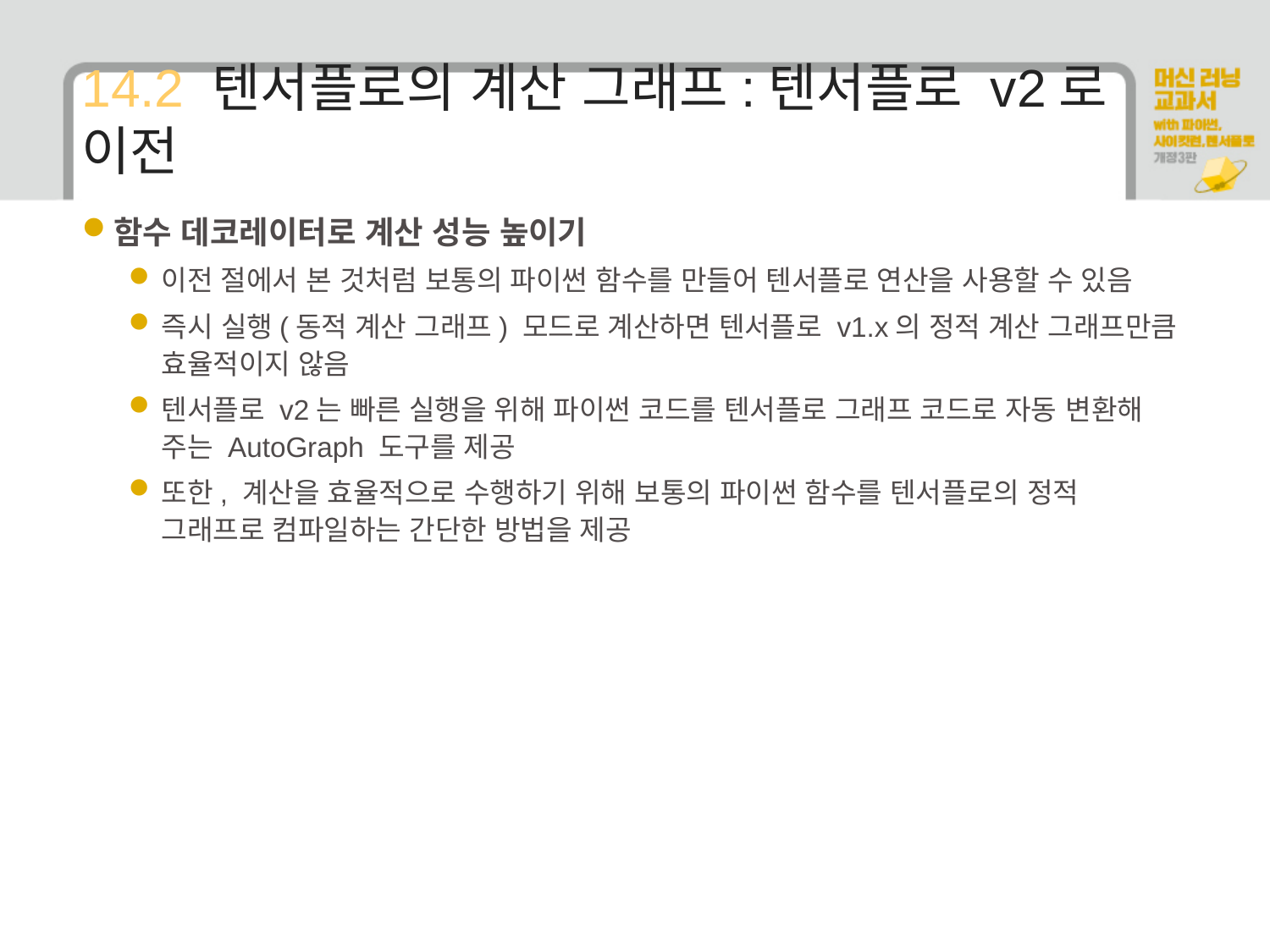

# 14.2 텐서플로의 계산 그래프:텐서플로 v2로 이전
함수 데코레이터로 계산 성능 높이기
이전 절에서 본 것처럼 보통의 파이썬 함수를 만들어 텐서플로 연산을 사용할 수 있음
즉시 실행(동적 계산 그래프) 모드로 계산하면 텐서플로 v1.x의 정적 계산 그래프만큼 효율적이지 않음
텐서플로 v2는 빠른 실행을 위해 파이썬 코드를 텐서플로 그래프 코드로 자동 변환해 주는 AutoGraph 도구를 제공
또한, 계산을 효율적으로 수행하기 위해 보통의 파이썬 함수를 텐서플로의 정적 그래프로 컴파일하는 간단한 방법을 제공